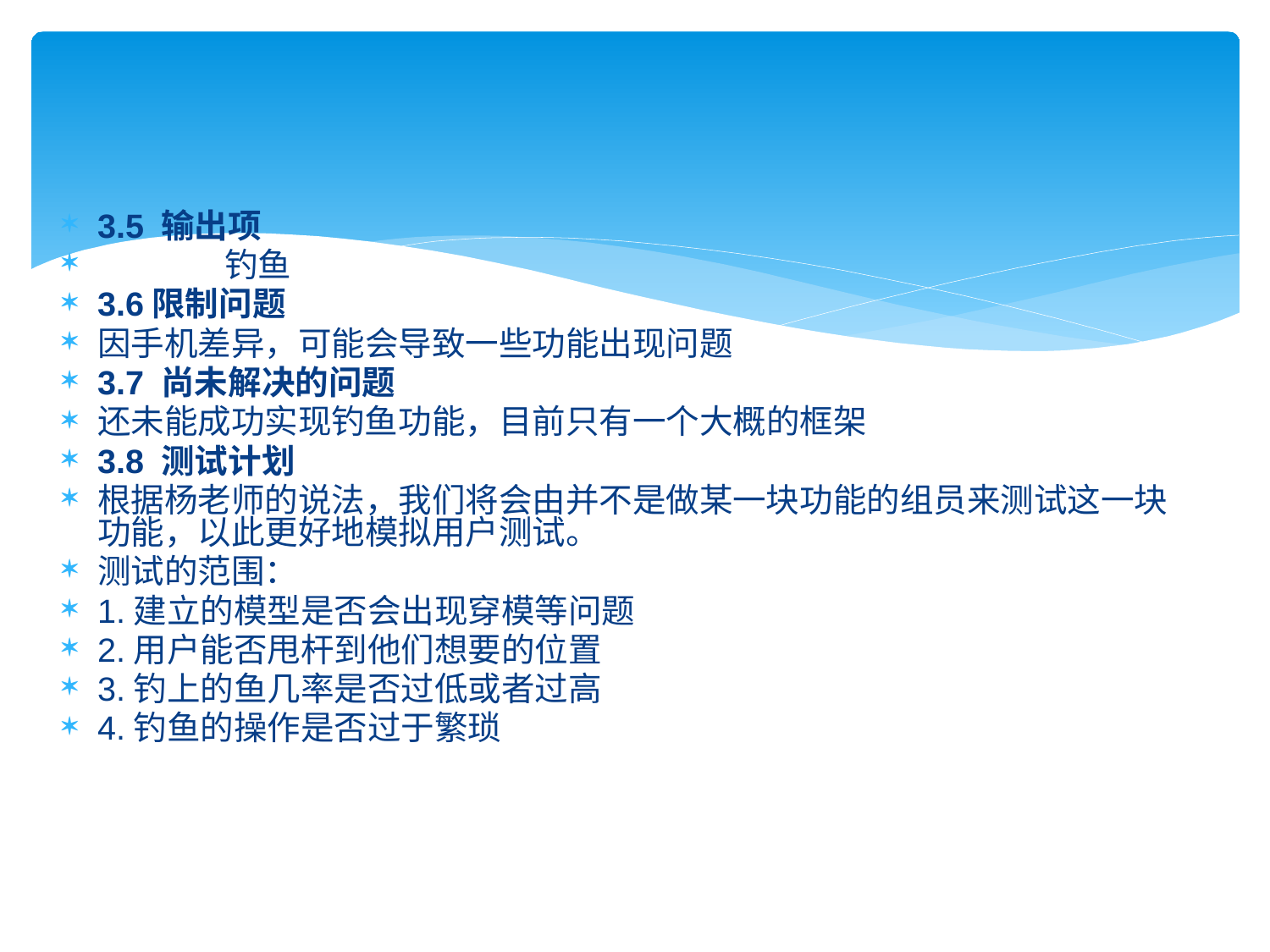

#
3.5 输出项
	钓鱼
3.6限制问题
因手机差异，可能会导致一些功能出现问题
3.7 尚未解决的问题
还未能成功实现钓鱼功能，目前只有一个大概的框架
3.8 测试计划
根据杨老师的说法，我们将会由并不是做某一块功能的组员来测试这一块功能，以此更好地模拟用户测试。
测试的范围：
1.建立的模型是否会出现穿模等问题
2.用户能否甩杆到他们想要的位置
3.钓上的鱼几率是否过低或者过高
4.钓鱼的操作是否过于繁琐